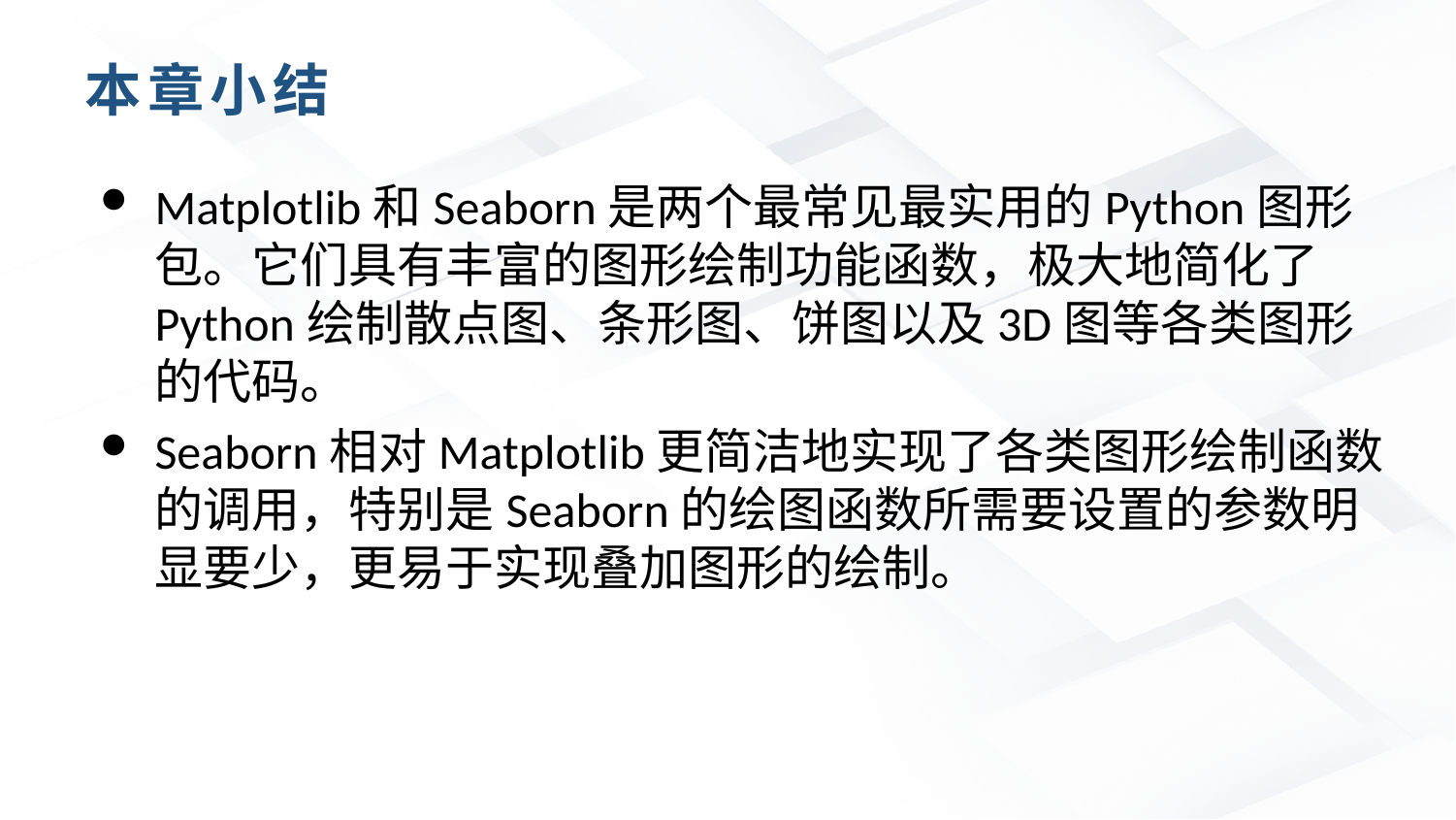

本章小结
Matplotlib和Seaborn是两个最常见最实用的Python图形包。它们具有丰富的图形绘制功能函数，极大地简化了Python绘制散点图、条形图、饼图以及3D图等各类图形的代码。
Seaborn相对Matplotlib更简洁地实现了各类图形绘制函数的调用，特别是Seaborn的绘图函数所需要设置的参数明显要少，更易于实现叠加图形的绘制。